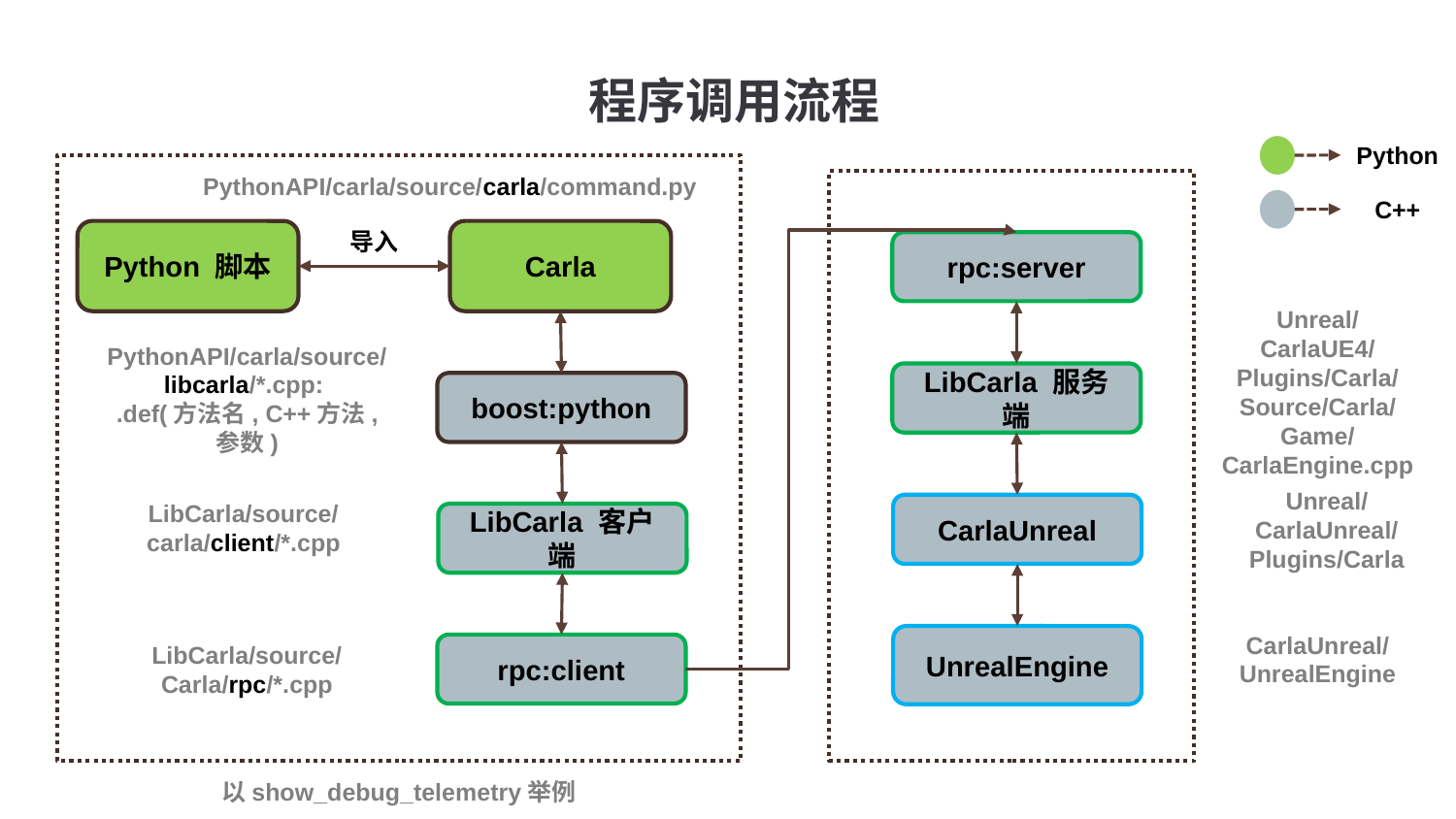

程序调用流程

Python

PythonAPI/carla/source/carla/command.py

C++
Python 脚本
Carla
导入
rpc:server
PythonAPI/carla/source/
libcarla/*.cpp:
.def(方法名, C++方法, 参数)
Unreal/CarlaUE4/Plugins/Carla/Source/Carla/Game/CarlaEngine.cpp
LibCarla 服务端
boost:python
CarlaUnreal
Unreal/CarlaUnreal/Plugins/Carla
LibCarla/source/carla/client/*.cpp
LibCarla 客户端
UnrealEngine
CarlaUnreal/UnrealEngine
rpc:client
LibCarla/source/Carla/rpc/*.cpp
以show_debug_telemetry举例